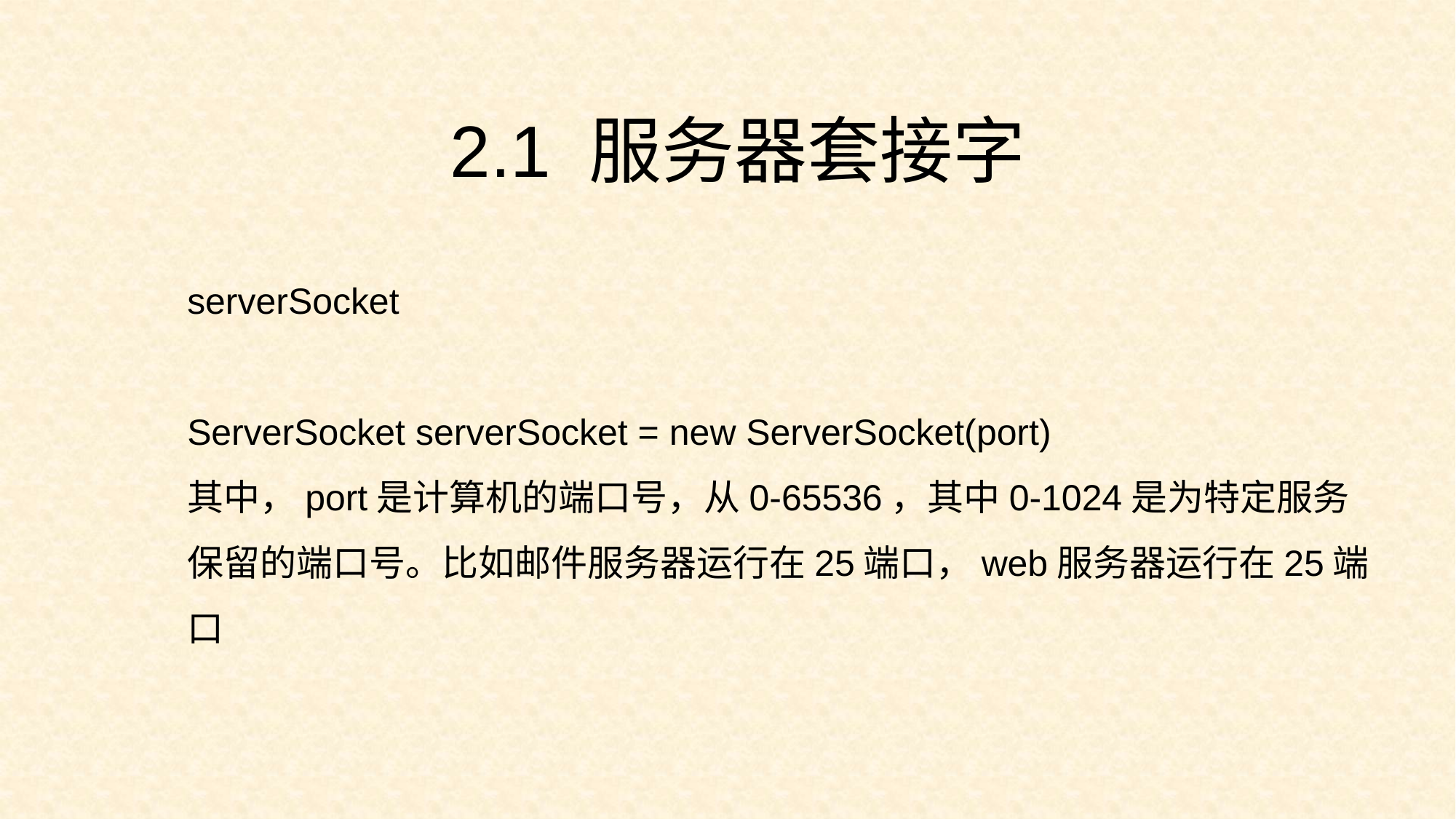

2.1 服务器套接字
serverSocket

ServerSocket serverSocket = new ServerSocket(port)
其中，port是计算机的端口号，从0-65536，其中0-1024是为特定服务保留的端口号。比如邮件服务器运行在25端口，web服务器运行在25端口